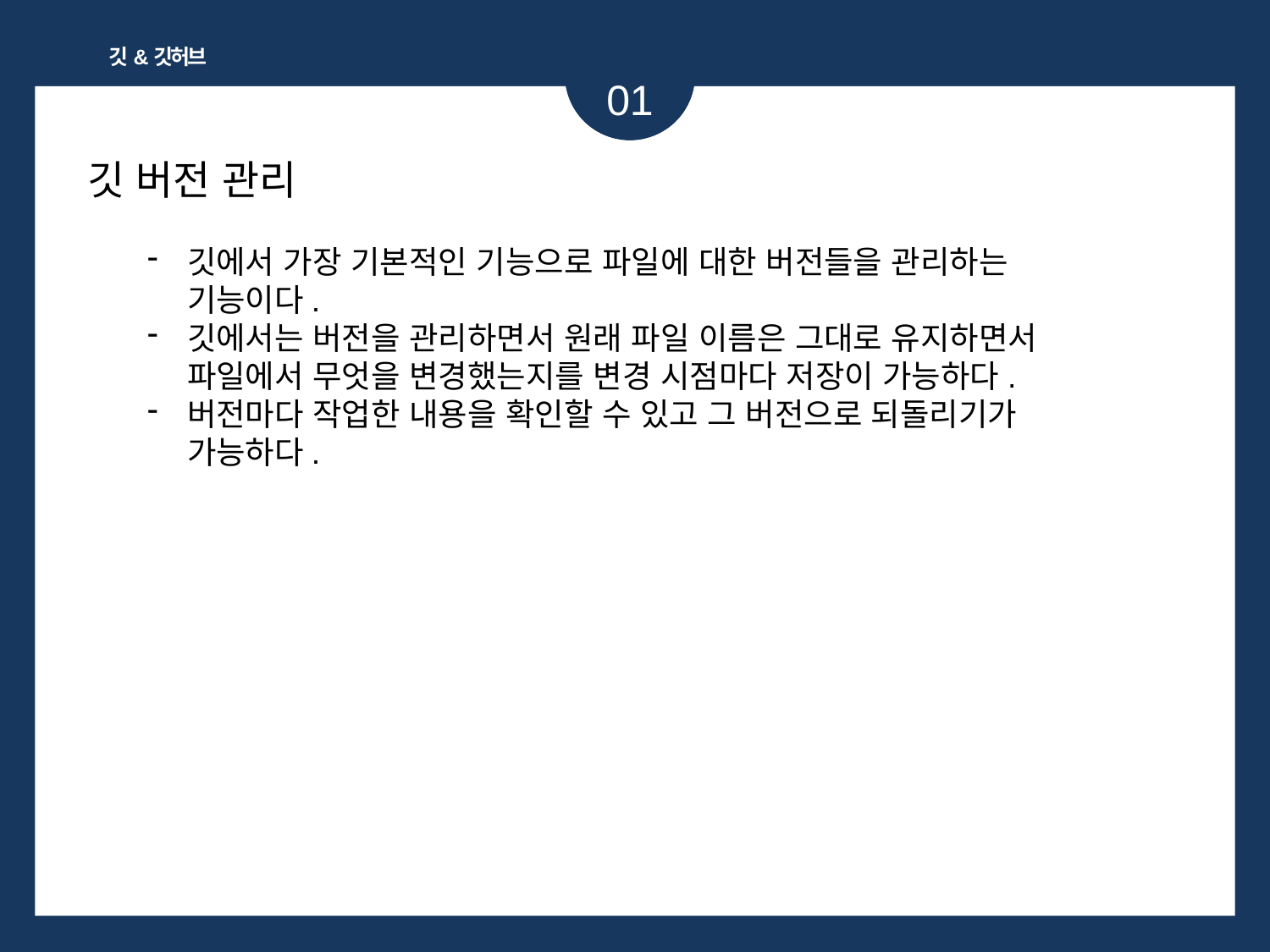

깃&깃허브
01
깃 버전 관리
깃에서 가장 기본적인 기능으로 파일에 대한 버전들을 관리하는 기능이다.
깃에서는 버전을 관리하면서 원래 파일 이름은 그대로 유지하면서 파일에서 무엇을 변경했는지를 변경 시점마다 저장이 가능하다.
버전마다 작업한 내용을 확인할 수 있고 그 버전으로 되돌리기가 가능하다.